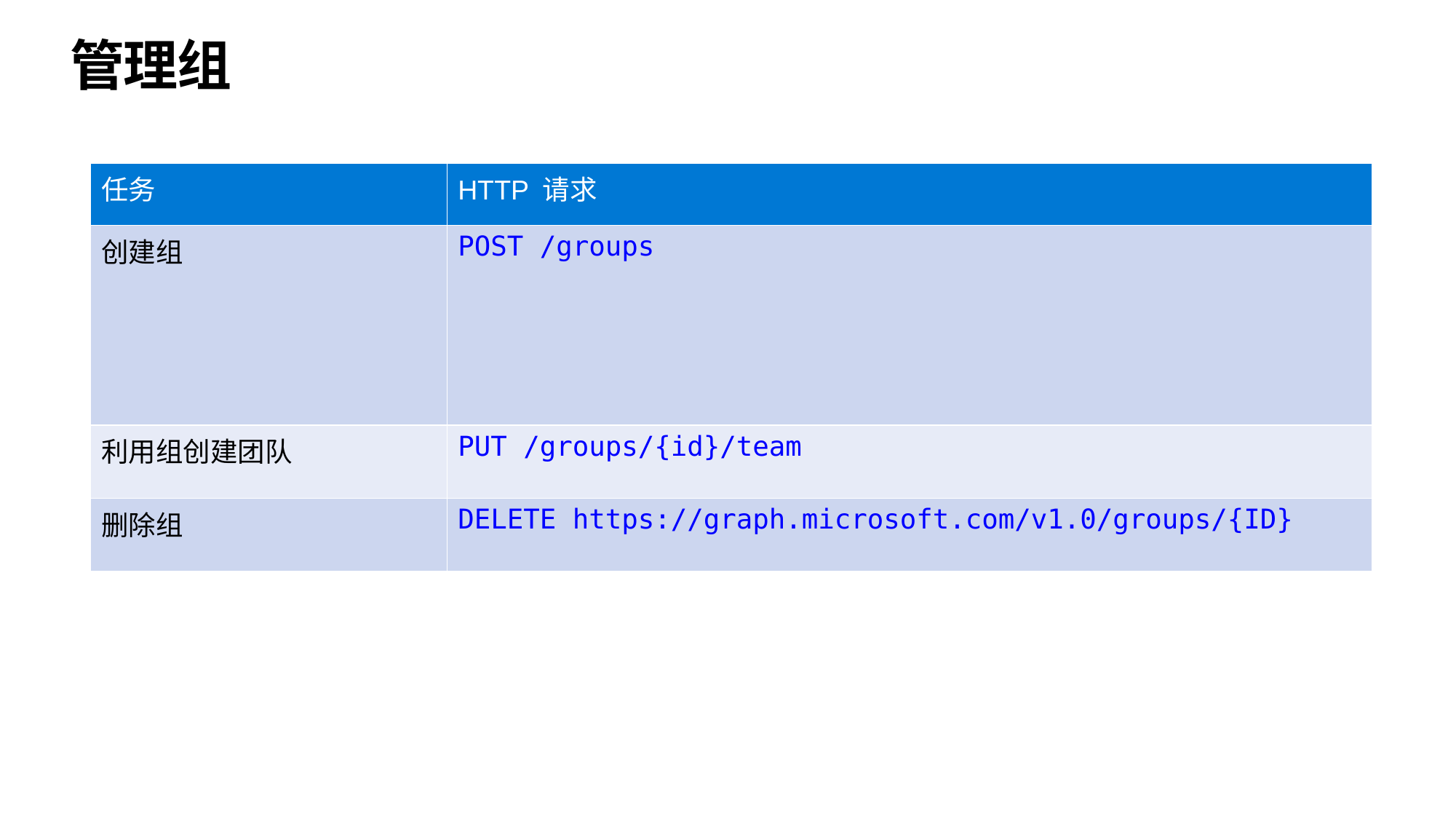

# 管理组
| 任务 | HTTP 请求 |
| --- | --- |
| 创建组 | POST /groups |
| 利用组创建团队 | PUT /groups/{id}/team |
| 删除组 | DELETE https://graph.microsoft.com/v1.0/groups/{ID} |